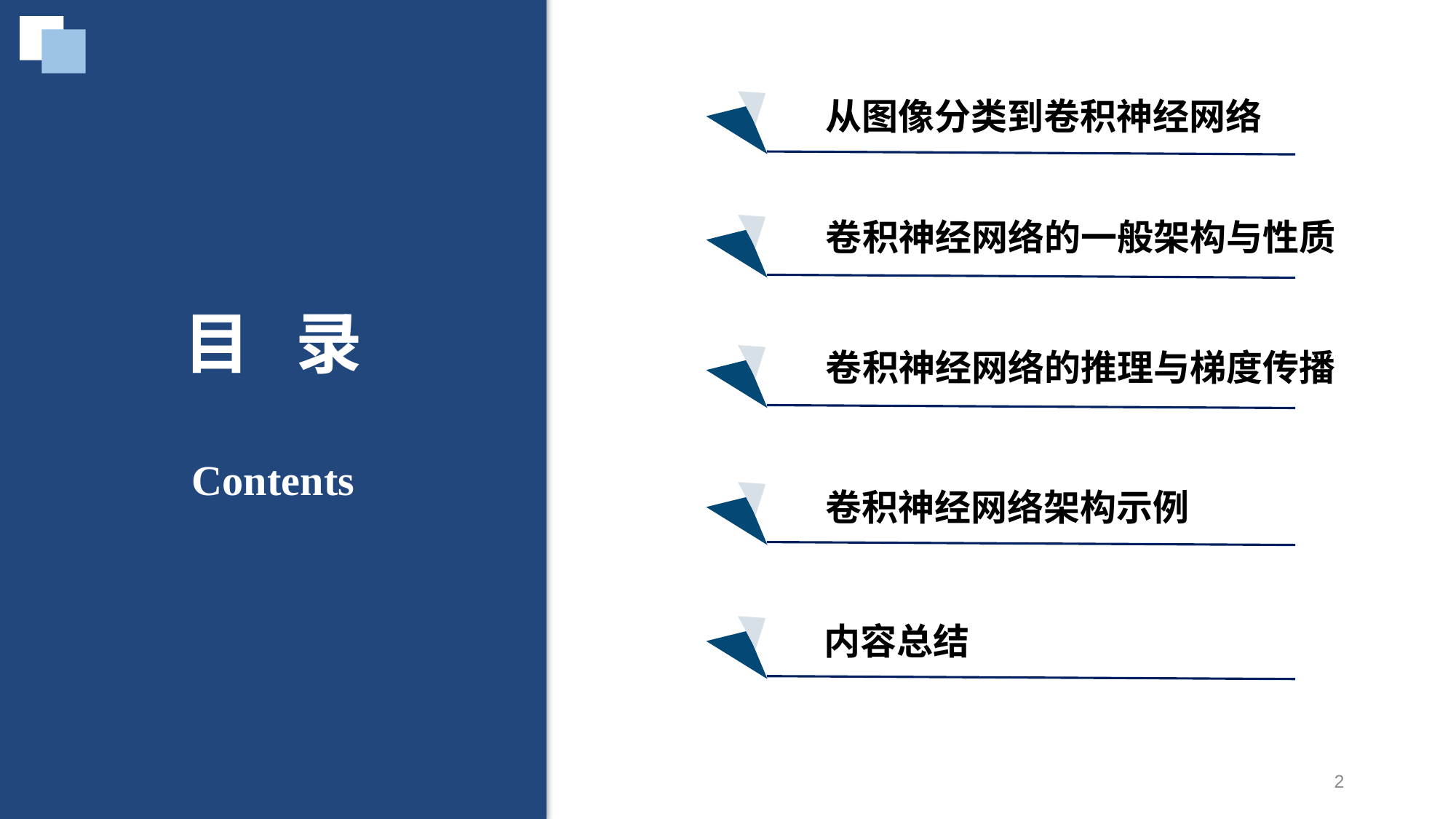

从图像分类到卷积神经网络

卷积神经网络的一般架构与性质
目   录

Contents

卷积神经网络的推理与梯度传播

卷积神经网络架构示例

内容总结
2